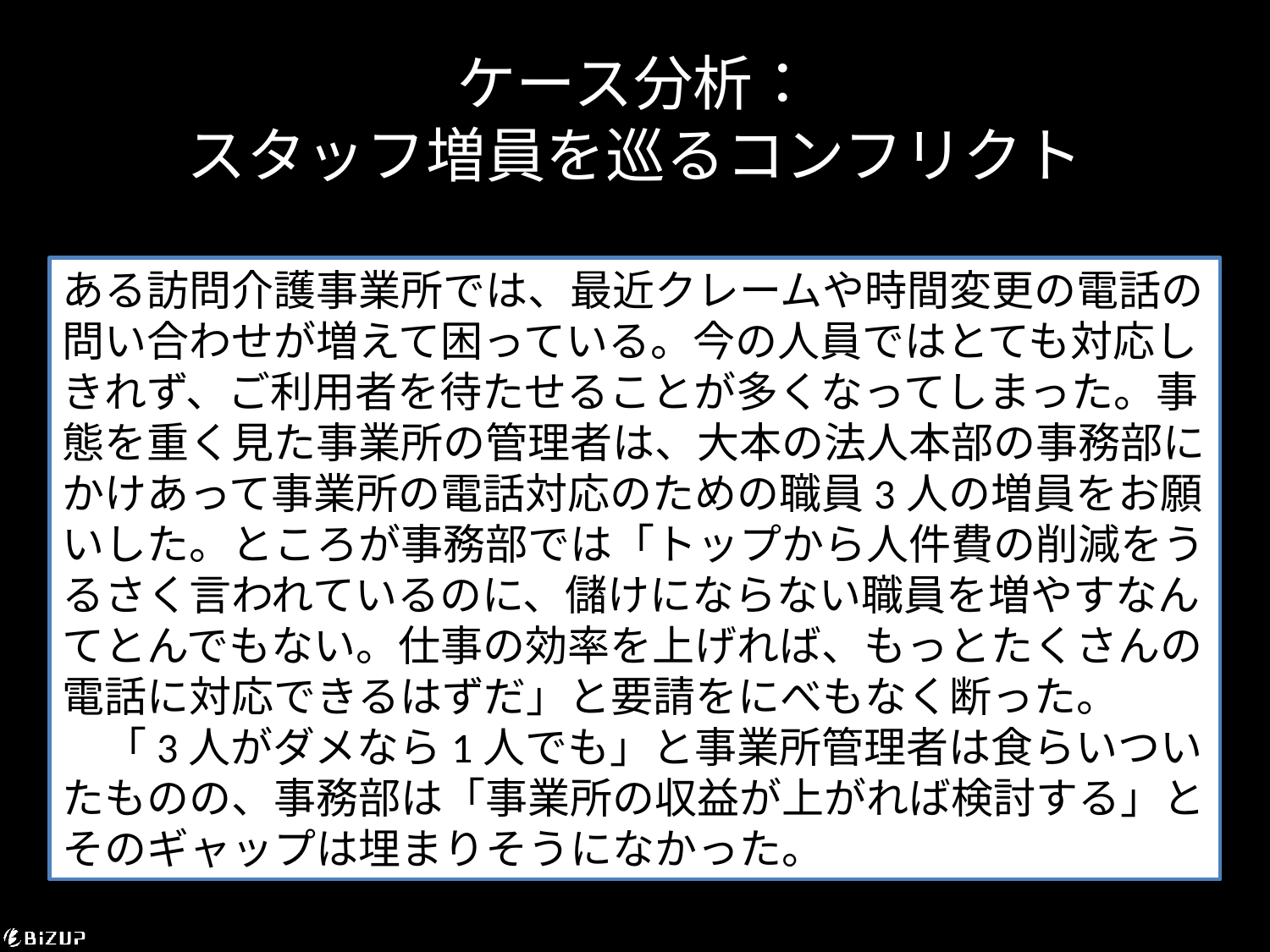

# ケース分析： スタッフ増員を巡るコンフリクト
ある訪問介護事業所では、最近クレームや時間変更の電話の問い合わせが増えて困っている。今の人員ではとても対応しきれず、ご利用者を待たせることが多くなってしまった。事態を重く見た事業所の管理者は、大本の法人本部の事務部にかけあって事業所の電話対応のための職員3人の増員をお願いした。ところが事務部では「トップから人件費の削減をうるさく言われているのに、儲けにならない職員を増やすなんてとんでもない。仕事の効率を上げれば、もっとたくさんの電話に対応できるはずだ」と要請をにべもなく断った。
　「3人がダメなら1人でも」と事業所管理者は食らいついたものの、事務部は「事業所の収益が上がれば検討する」とそのギャップは埋まりそうになかった。